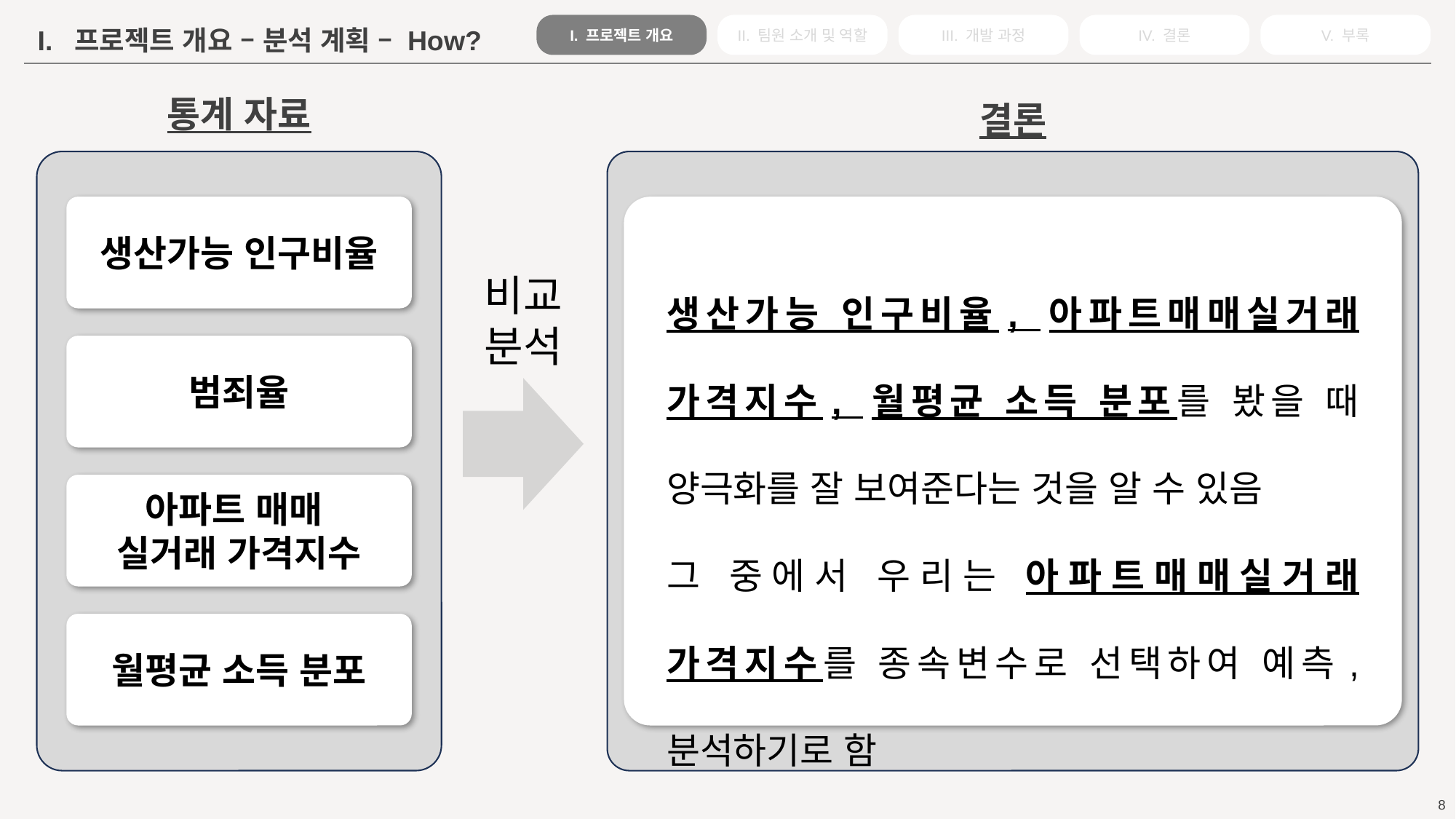

I. 프로젝트 개요
II. 팀원 소개 및 역할
III. 개발 과정
IV. 결론
V. 부록
I.  프로젝트 개요 – 분석 계획 – How?
통계 자료
결론

생산가능 인구비율

범죄율

아파트 매매
실거래 가격지수

월평균 소득 분포

생산가능 인구비율, 아파트매매실거래 가격지수, 월평균 소득 분포를 봤을 때 양극화를 잘 보여준다는 것을 알 수 있음
그 중에서 우리는 아파트매매실거래 가격지수를 종속변수로 선택하여 예측, 분석하기로 함
비교
분석